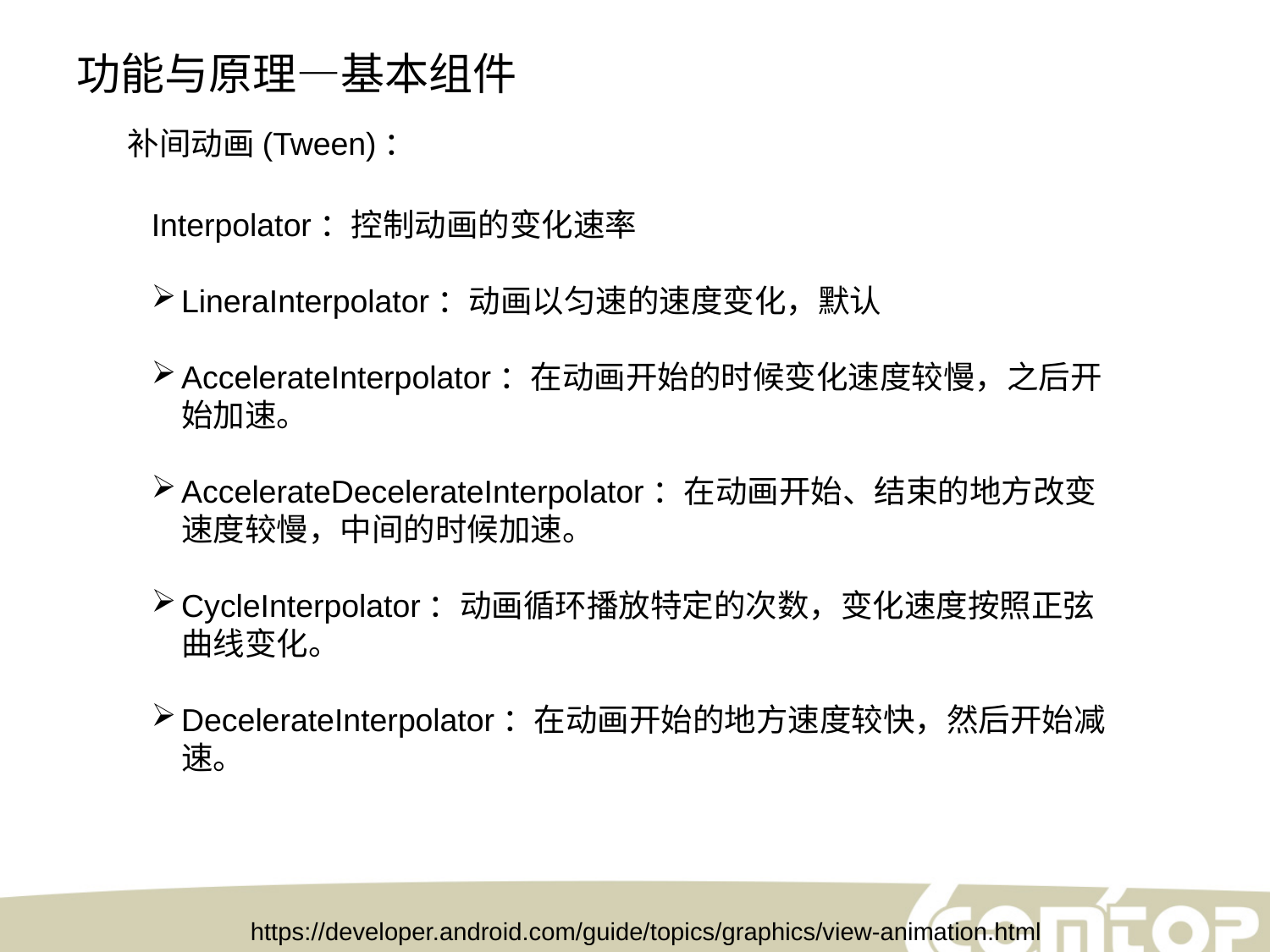

功能与原理—基本组件
补间动画(Tween)：
Interpolator：控制动画的变化速率

LineraInterpolator：动画以匀速的速度变化，默认

AccelerateInterpolator：在动画开始的时候变化速度较慢，之后开始加速。

AccelerateDecelerateInterpolator：在动画开始、结束的地方改变速度较慢，中间的时候加速。

CycleInterpolator：动画循环播放特定的次数，变化速度按照正弦曲线变化。

DecelerateInterpolator：在动画开始的地方速度较快，然后开始减速。

https://developer.android.com/guide/topics/graphics/view-animation.html